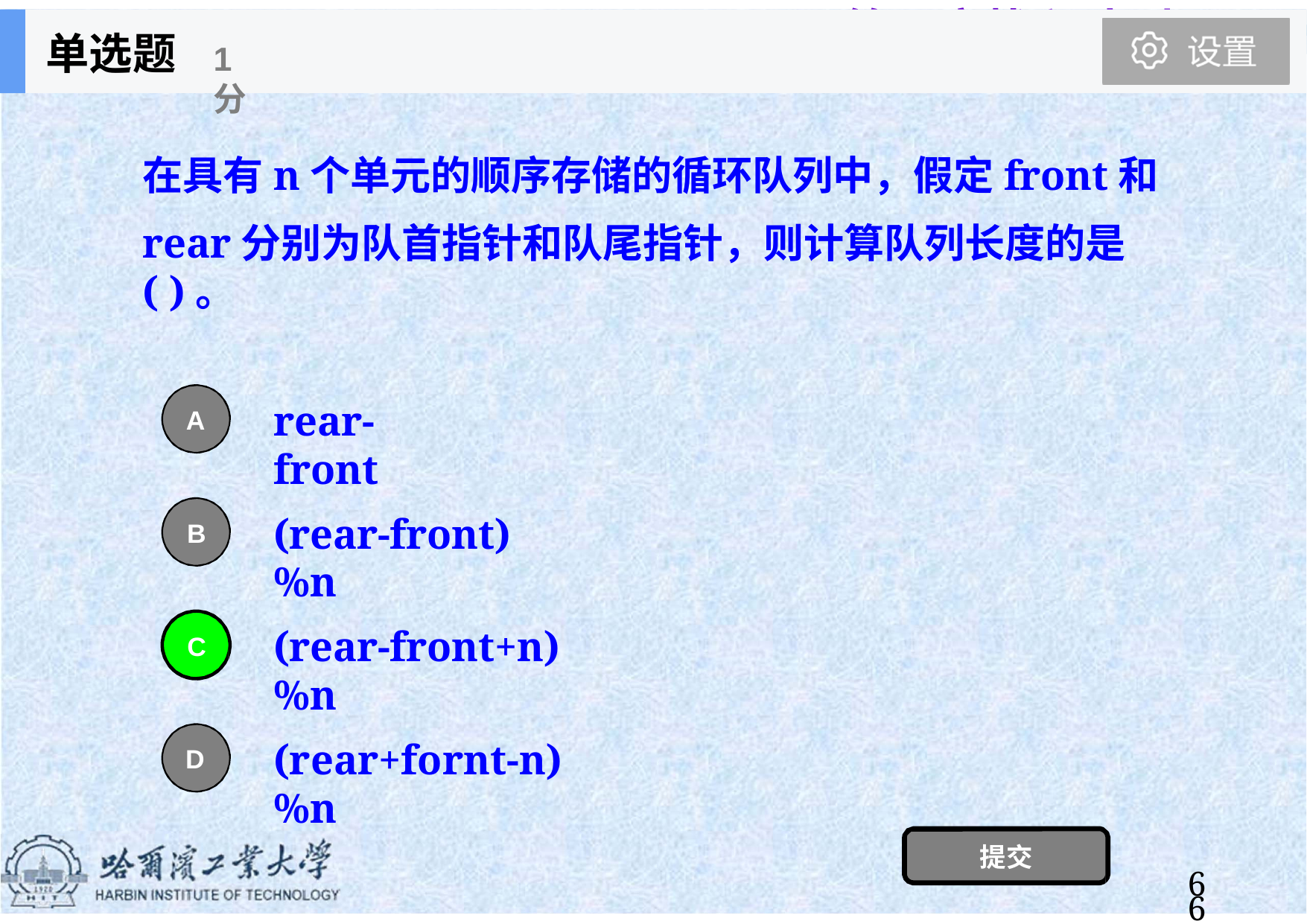

第3章	栈和队列

单选题
1分
在具有n个单元的顺序存储的循环队列中，假定front和
rear分别为队首指针和队尾指针，则计算队列长度的是( )。

rear‐front
A

(rear‐front)%n
B

(rear‐front+n)%n
C

(rear+fornt‐n)%n
D

提交
66